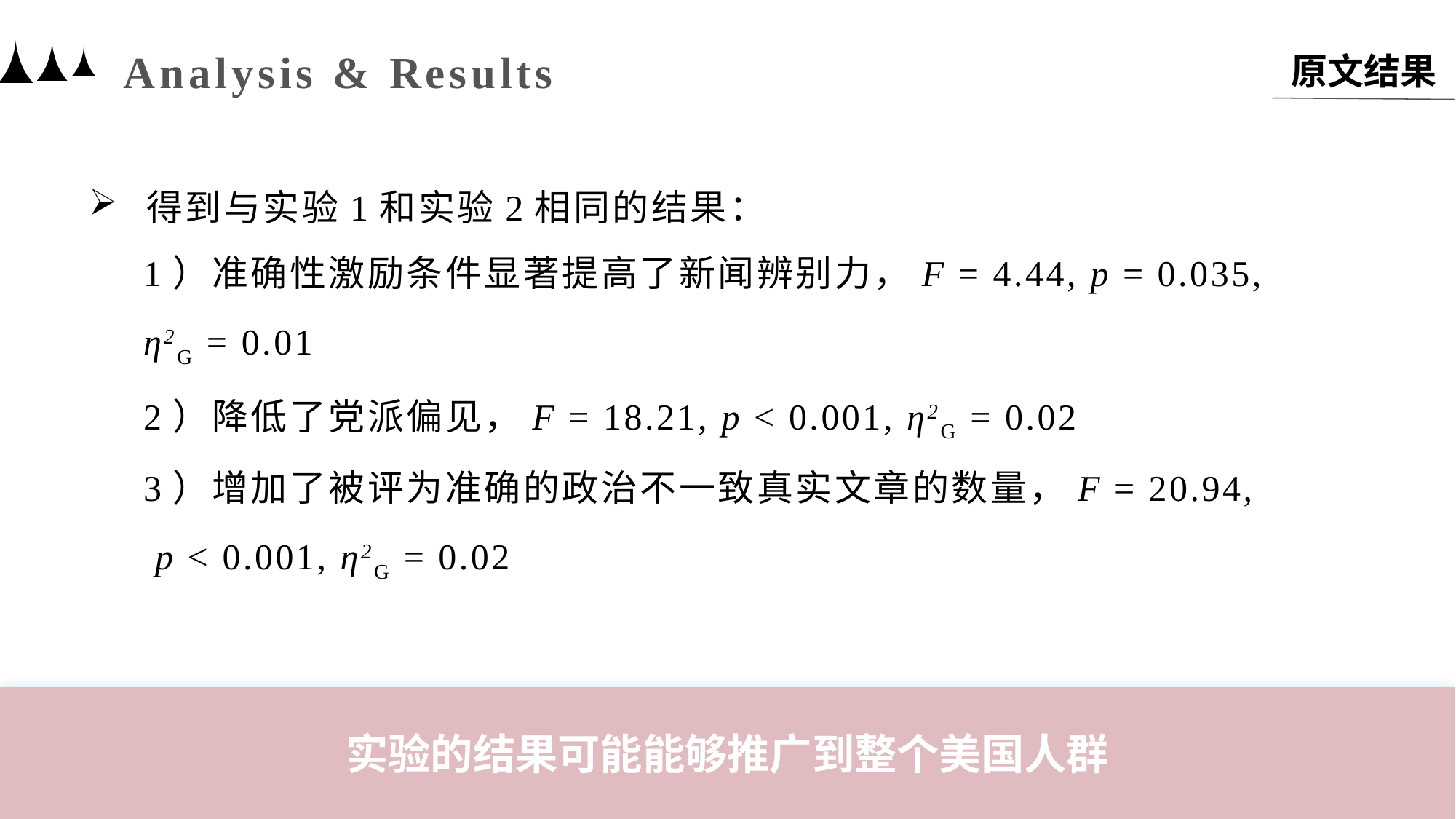

Analysis & Results
原文结果

 得到与实验1和实验2相同的结果：
1）准确性激励条件显著提高了新闻辨别力，F = 4.44, p = 0.035,
η2G = 0.01
2）降低了党派偏见，F = 18.21, p < 0.001, η2G = 0.02
3）增加了被评为准确的政治不一致真实文章的数量，F = 20.94,
 p < 0.001, η2G = 0.02

实验的结果可能能够推广到整个美国人群